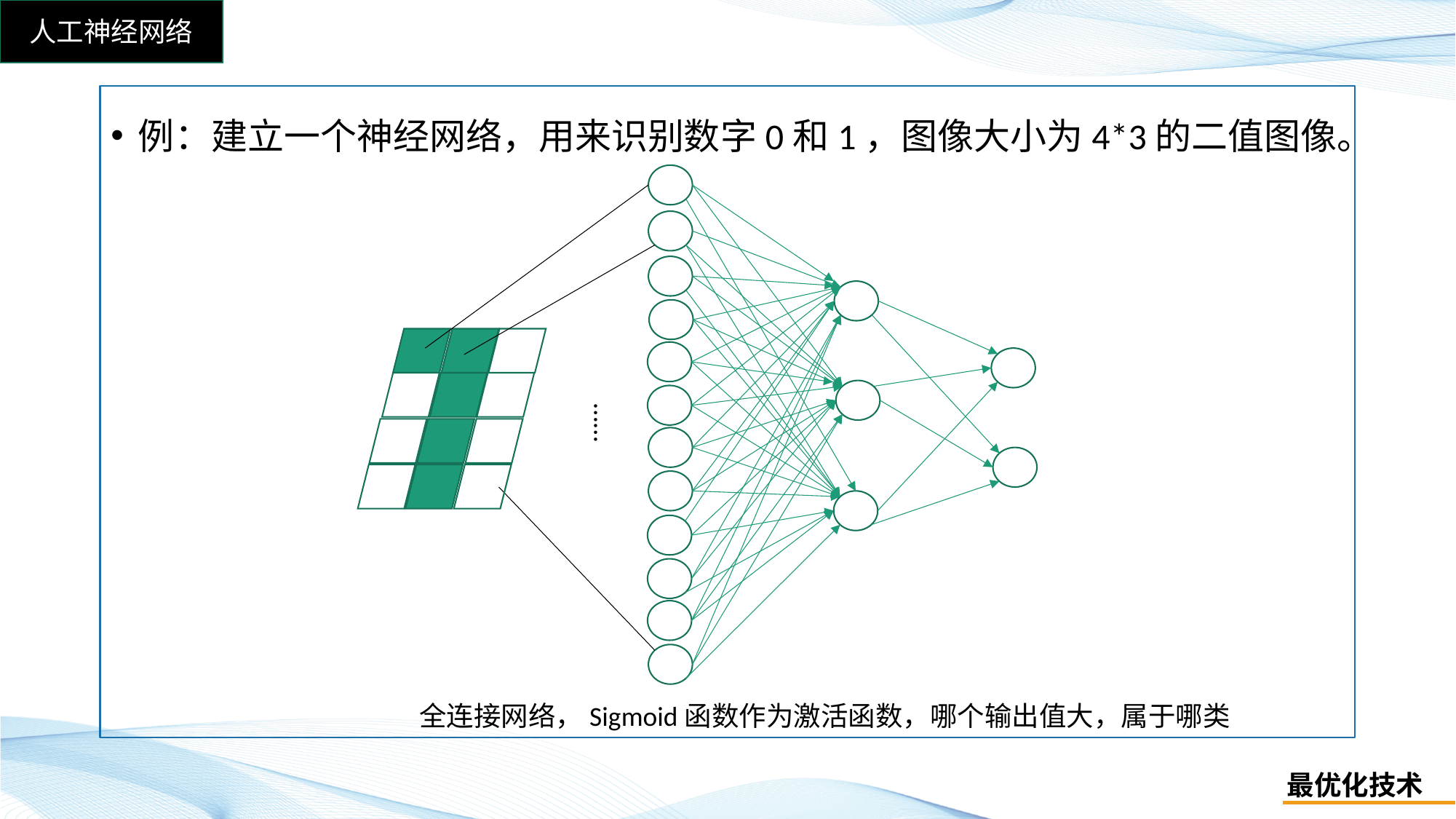

例：建立一个神经网络，用来识别数字0和1，图像大小为4*3的二值图像。

……

全连接网络，Sigmoid函数作为激活函数，哪个输出值大，属于哪类